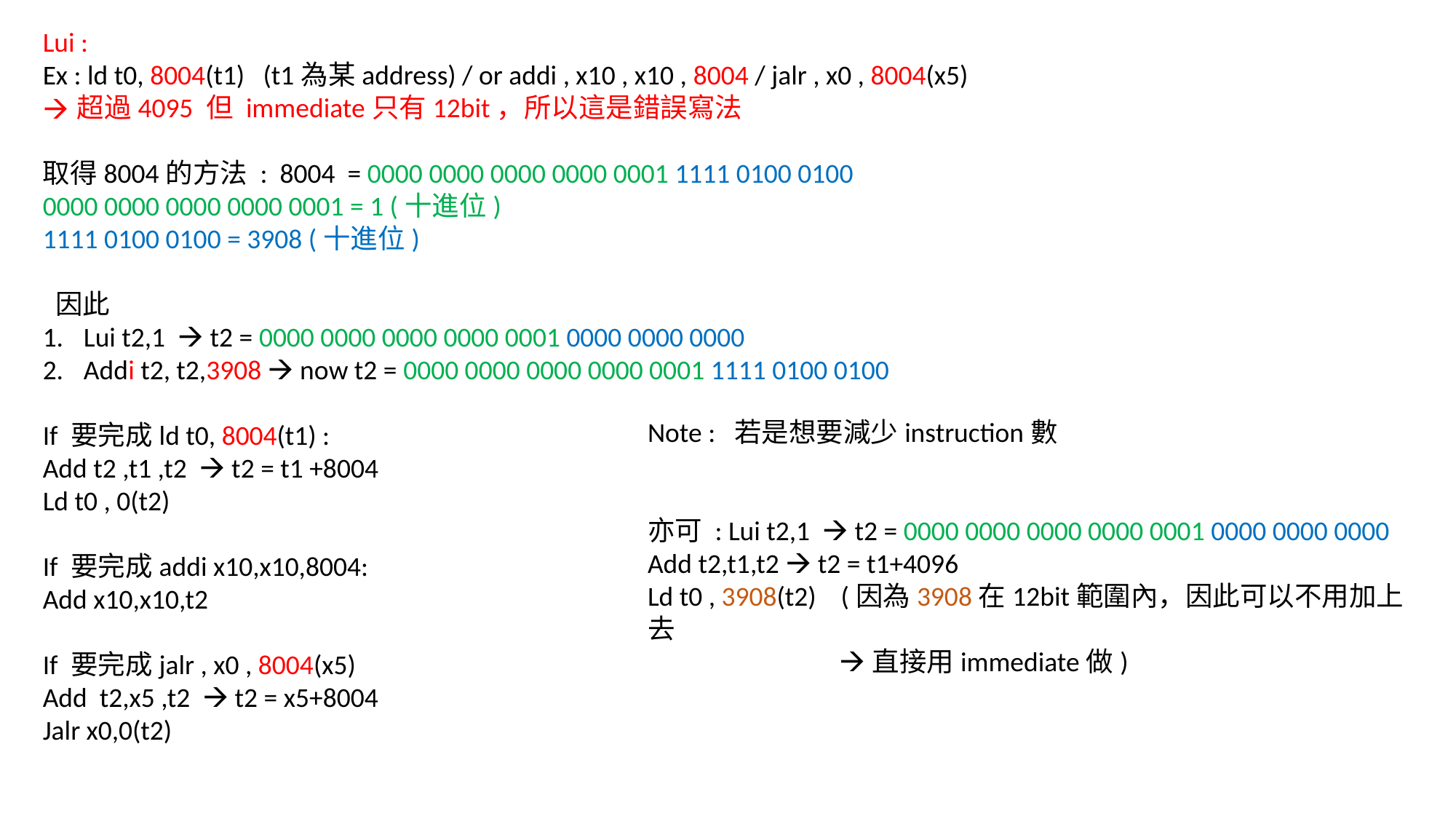

Lui :
Ex : ld t0, 8004(t1)   (t1為某address) / or addi , x10 , x10 , 8004 / jalr , x0 , 8004(x5)
超過4095 但 immediate只有12bit，所以這是錯誤寫法

取得8004的方法 :  8004  = 0000 0000 0000 0000 0001 1111 0100 0100
0000 0000 0000 0000 0001 = 1 (十進位)
1111 0100 0100 = 3908 (十進位)

 因此
Lui t2,1  🡪 t2 = 0000 0000 0000 0000 0001 0000 0000 0000
Addi t2, t2,3908 🡪 now t2 = 0000 0000 0000 0000 0001 1111 0100 0100

If 要完成ld t0, 8004(t1) :
Add t2 ,t1 ,t2  🡪 t2 = t1 +8004
Ld t0 , 0(t2)

If 要完成addi x10,x10,8004:
Add x10,x10,t2

If 要完成jalr , x0 , 8004(x5)
Add  t2,x5 ,t2  🡪 t2 = x5+8004
Jalr x0,0(t2)
Note :  若是想要減少instruction數

亦可 : Lui t2,1  🡪 t2 = 0000 0000 0000 0000 0001 0000 0000 0000
Add t2,t1,t2 🡪 t2 = t1+4096
Ld t0 , 3908(t2)    (因為3908在12bit範圍內，因此可以不用加上去
                               🡪直接用immediate做)